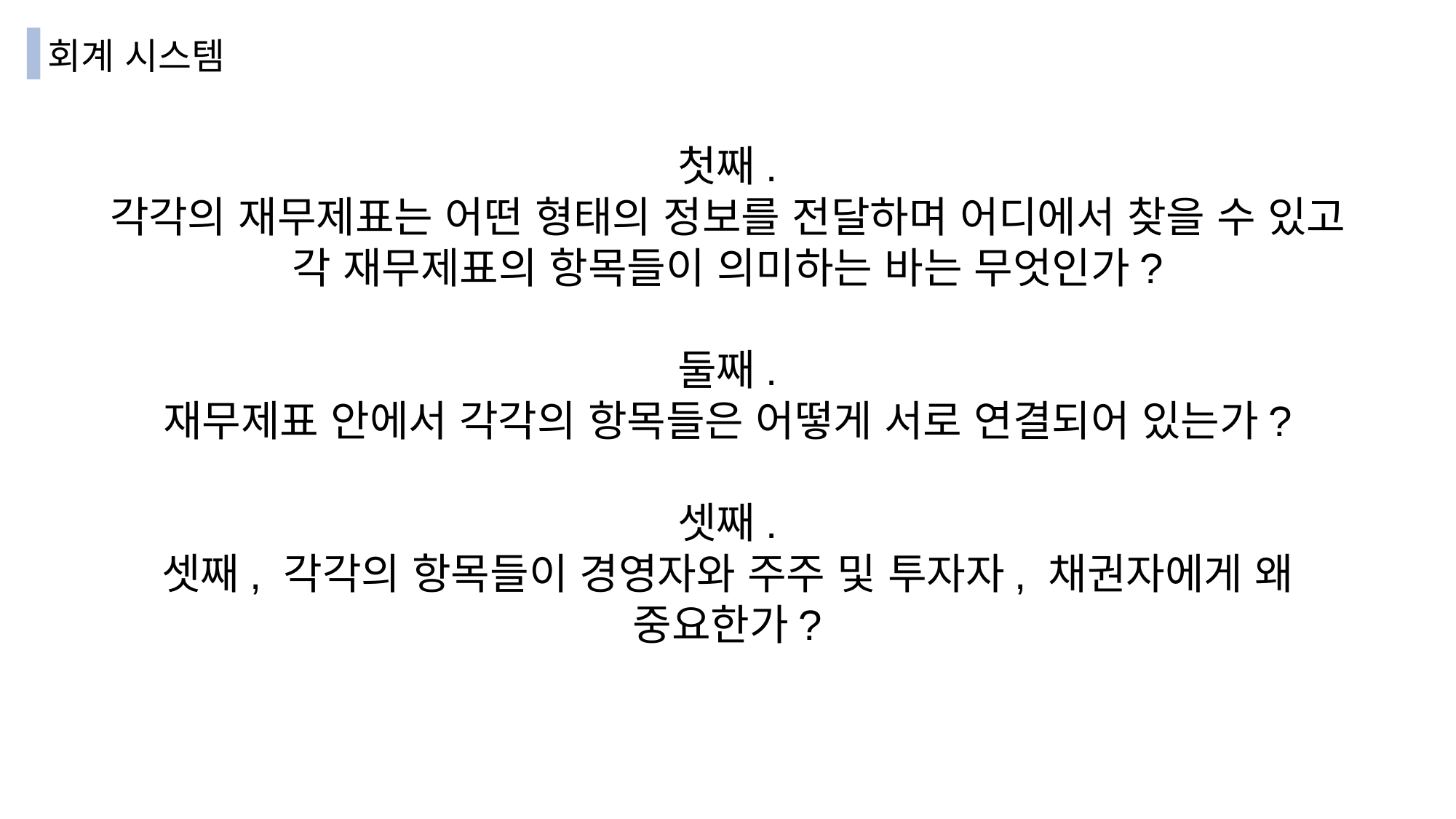

회계 시스템
첫째.
각각의 재무제표는 어떤 형태의 정보를 전달하며 어디에서 찾을 수 있고 각 재무제표의 항목들이 의미하는 바는 무엇인가?

둘째.
재무제표 안에서 각각의 항목들은 어떻게 서로 연결되어 있는가?

셋째.
셋째, 각각의 항목들이 경영자와 주주 및 투자자, 채권자에게 왜 중요한가?